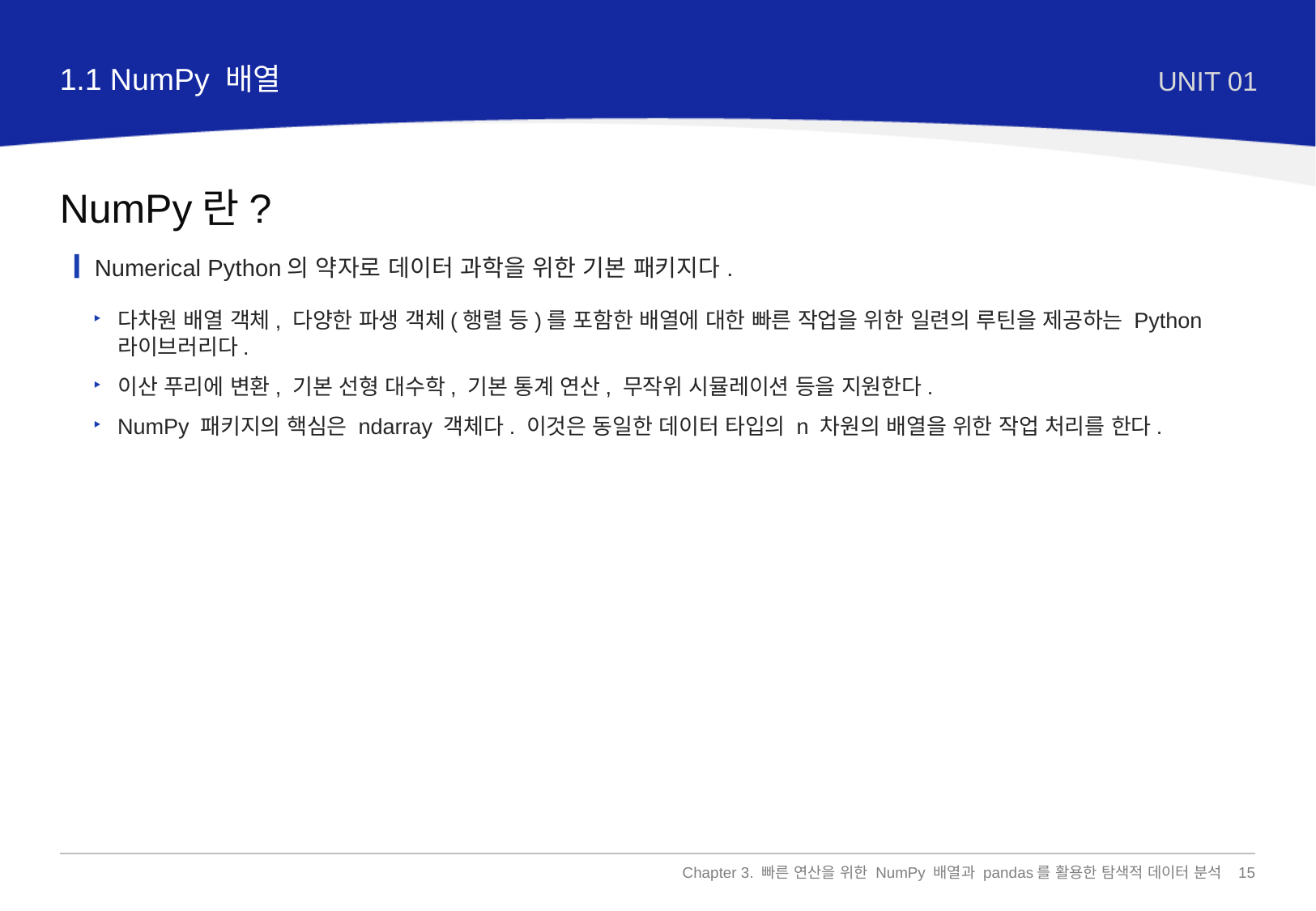

1.1 NumPy 배열
UNIT 01
NumPy란?
Numerical Python의 약자로 데이터 과학을 위한 기본 패키지다.

다차원 배열 객체, 다양한 파생 객체(행렬 등)를 포함한 배열에 대한 빠른 작업을 위한 일련의 루틴을 제공하는 Python 라이브러리다.
이산 푸리에 변환, 기본 선형 대수학, 기본 통계 연산, 무작위 시뮬레이션 등을 지원한다.
NumPy 패키지의 핵심은 ndarray 객체다. 이것은 동일한 데이터 타입의 n 차원의 배열을 위한 작업 처리를 한다.